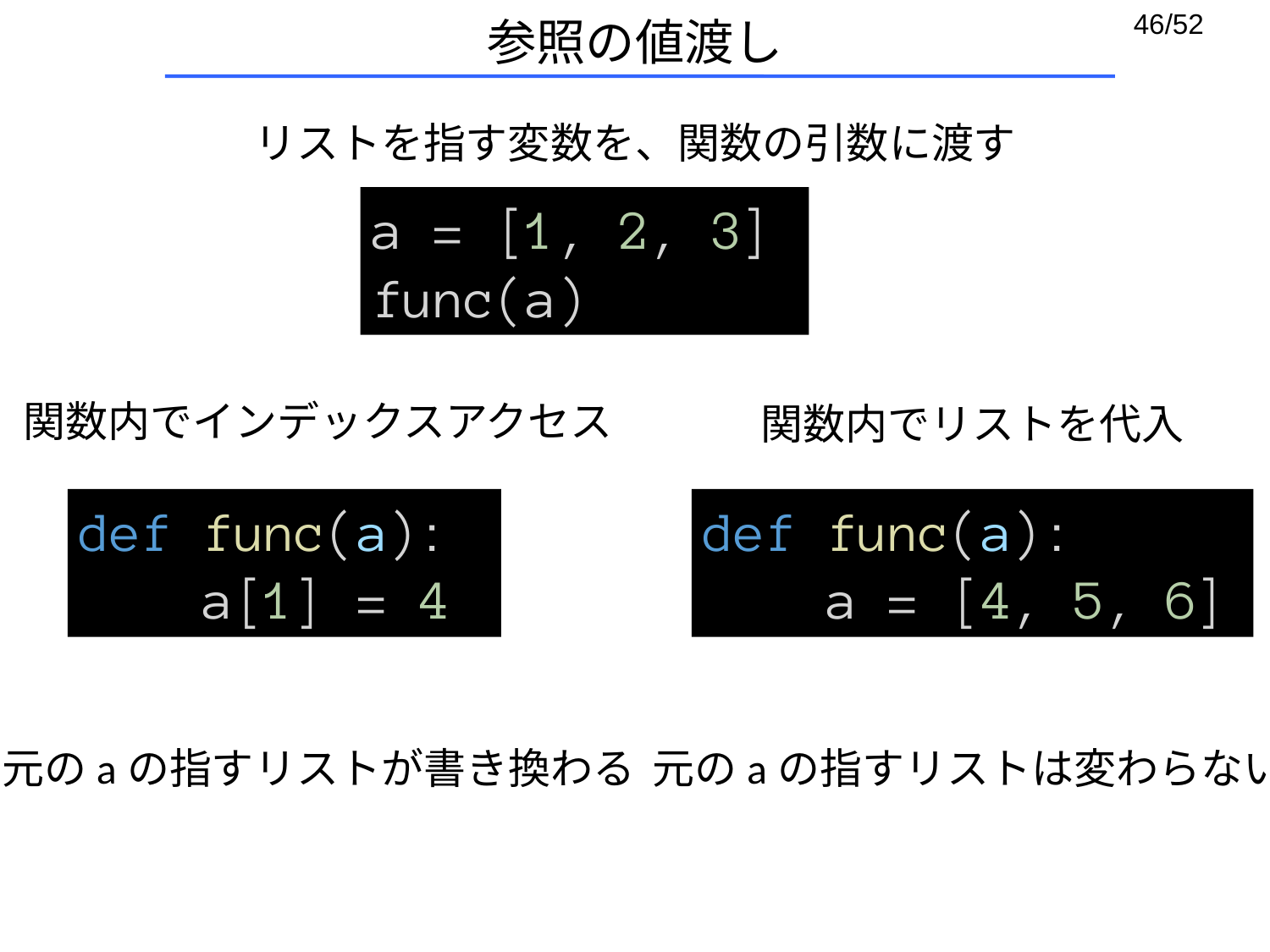

# 参照の値渡し
リストを指す変数を、関数の引数に渡す
a = [1, 2, 3]
func(a)
関数内でインデックスアクセス
関数内でリストを代入
def func(a):
    a[1] = 4
def func(a):
    a = [4, 5, 6]
元のaの指すリストが書き換わる
元のaの指すリストは変わらない